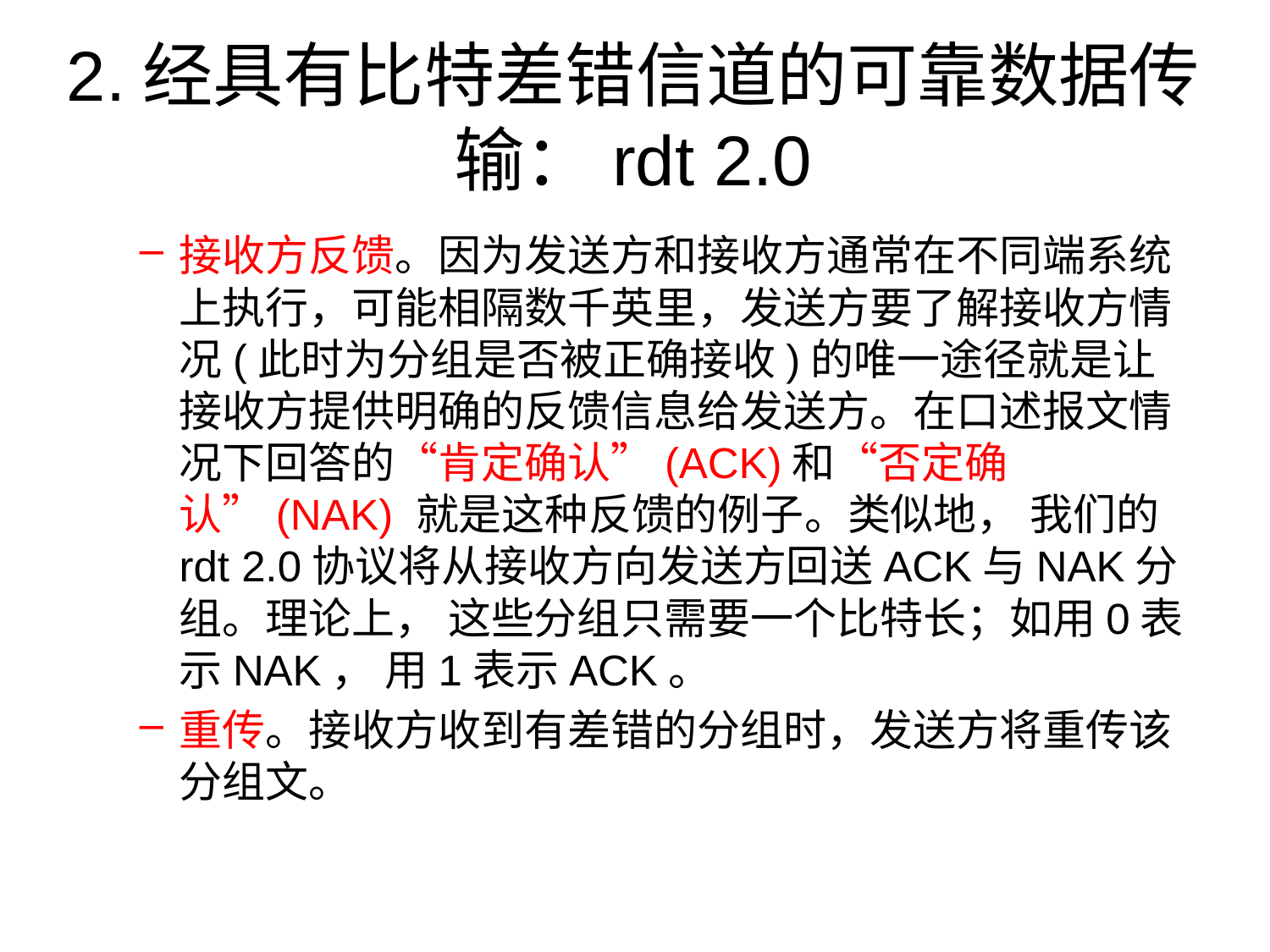

# 2.经具有比特差错信道的可靠数据传输：rdt 2.0
接收方反馈。因为发送方和接收方通常在不同端系统上执行，可能相隔数千英里，发送方要了解接收方情况(此时为分组是否被正确接收)的唯一途径就是让接收方提供明确的反馈信息给发送方。在口述报文情况下回答的“肯定确认”(ACK)和“否定确认”(NAK) 就是这种反馈的例子。类似地， 我们的rdt 2.0协议将从接收方向发送方回送ACK与NAK分组。理论上， 这些分组只需要一个比特长；如用0表示NAK， 用1表示ACK。
重传。接收方收到有差错的分组时，发送方将重传该分组文。